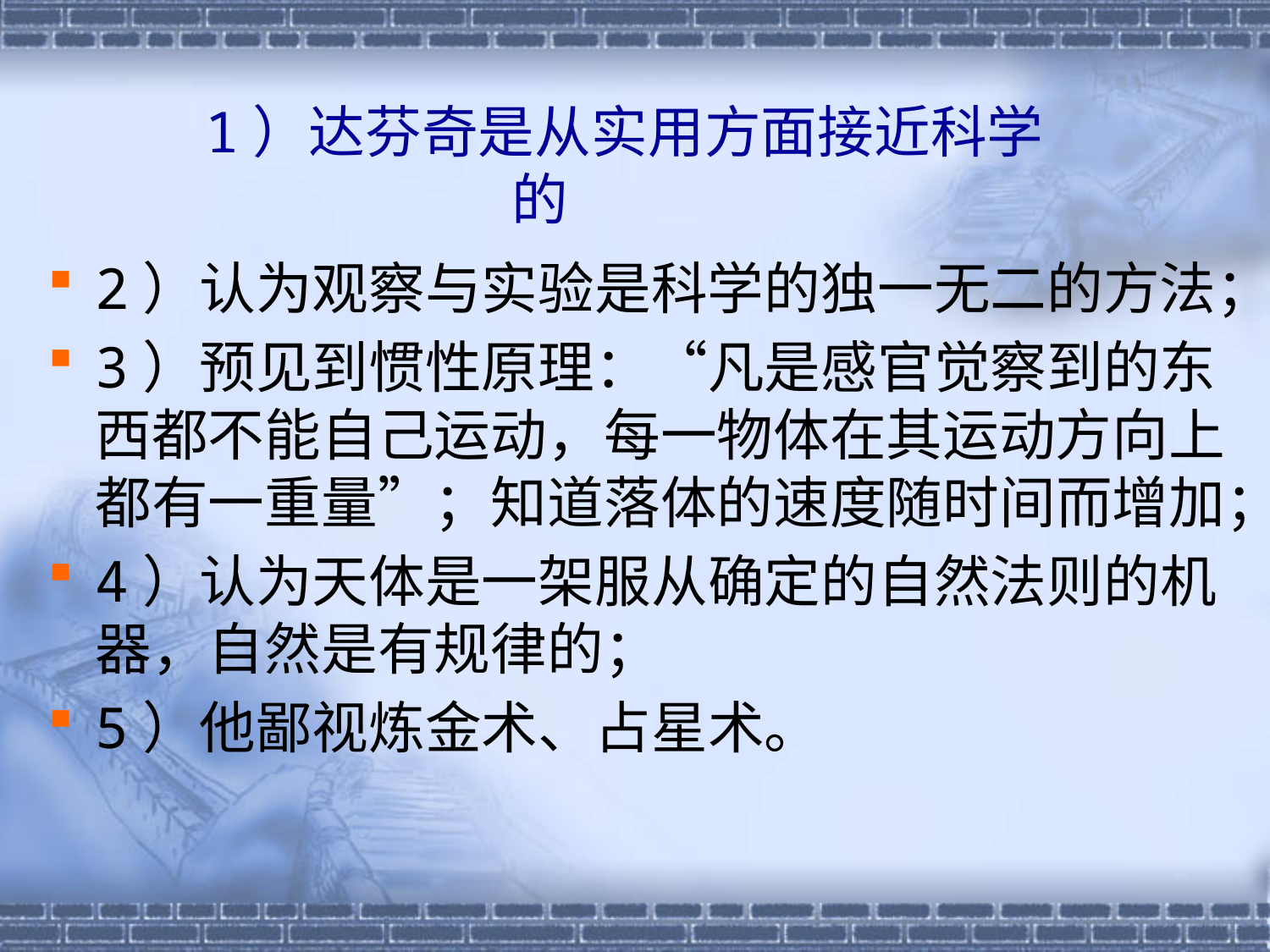

1）达芬奇是从实用方面接近科学的
2）认为观察与实验是科学的独一无二的方法；
3）预见到惯性原理：“凡是感官觉察到的东西都不能自己运动，每一物体在其运动方向上都有一重量”；知道落体的速度随时间而增加；
4）认为天体是一架服从确定的自然法则的机器，自然是有规律的；
5）他鄙视炼金术、占星术。